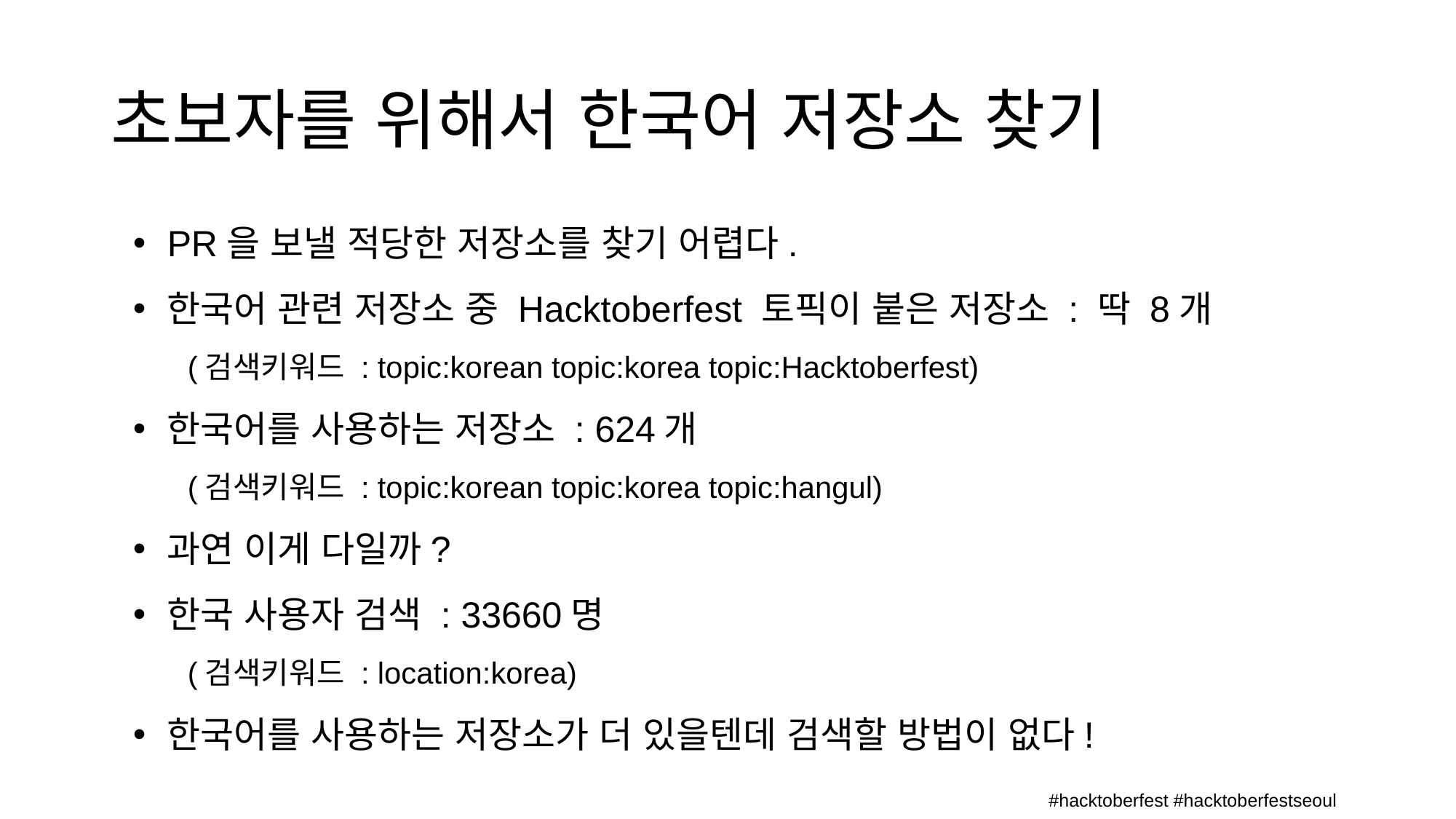

# 초보자를 위해서 한국어 저장소 찾기
PR을 보낼 적당한 저장소를 찾기 어렵다.
한국어 관련 저장소 중 Hacktoberfest 토픽이 붙은 저장소 : 딱 8개
(검색키워드 : topic:korean topic:korea topic:Hacktoberfest)
한국어를 사용하는 저장소 : 624개
(검색키워드 : topic:korean topic:korea topic:hangul)
과연 이게 다일까?
한국 사용자 검색 : 33660명
(검색키워드 : location:korea)
한국어를 사용하는 저장소가 더 있을텐데 검색할 방법이 없다!
#hacktoberfest #hacktoberfestseoul